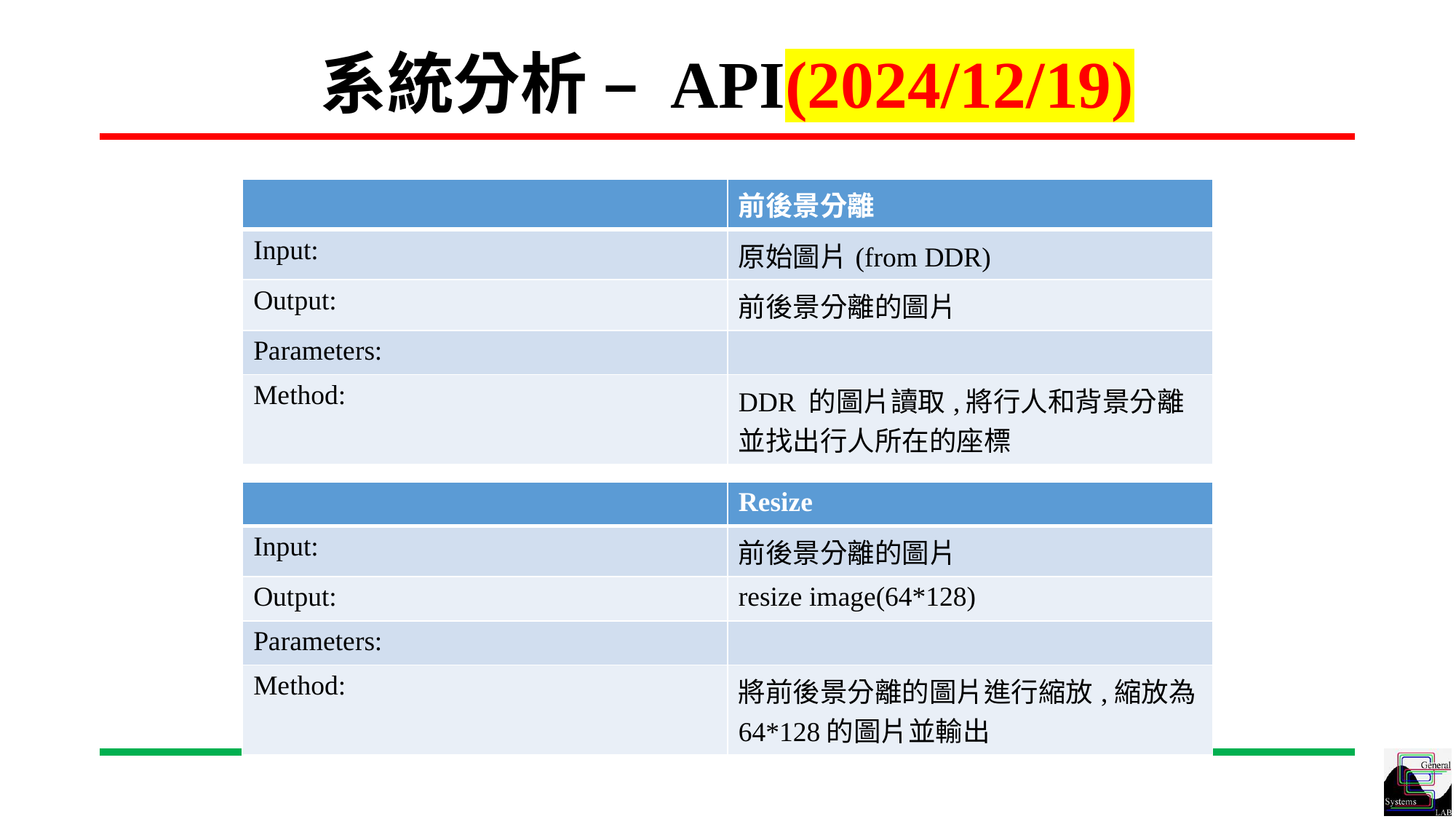

# 系統分析 – API(2024/12/19)
|  | 前後景分離 |
| --- | --- |
| Input: | 原始圖片(from DDR) |
| Output: | 前後景分離的圖片 |
| Parameters: |  |
| Method: | DDR 的圖片讀取,將行人和背景分離並找出行人所在的座標 |
|  | Resize |
| --- | --- |
| Input: | 前後景分離的圖片 |
| Output: | resize image(64\*128) |
| Parameters: |  |
| Method: | 將前後景分離的圖片進行縮放,縮放為64\*128的圖片並輸出 |